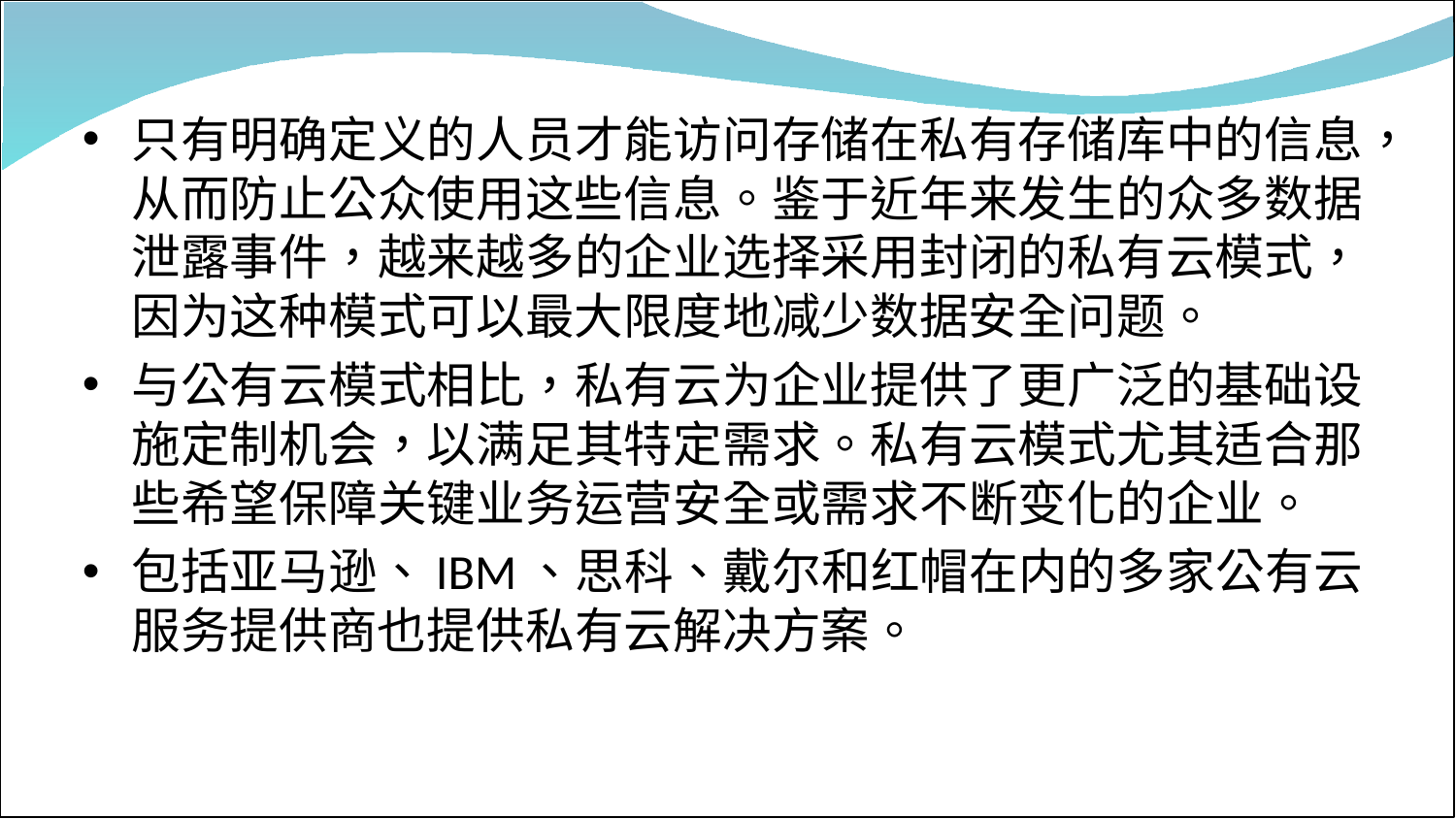

#
只有明确定义的人员才能访问存储在私有存储库中的信息，从而防止公众使用这些信息。鉴于近年来发生的众多数据泄露事件，越来越多的企业选择采用封闭的私有云模式，因为这种模式可以最大限度地减少数据安全问题。
与公有云模式相比，私有云为企业提供了更广泛的基础设施定制机会，以满足其特定需求。私有云模式尤其适合那些希望保障关键业务运营安全或需求不断变化的企业。
包括亚马逊、IBM、思科、戴尔和红帽在内的多家公有云服务提供商也提供私有云解决方案。